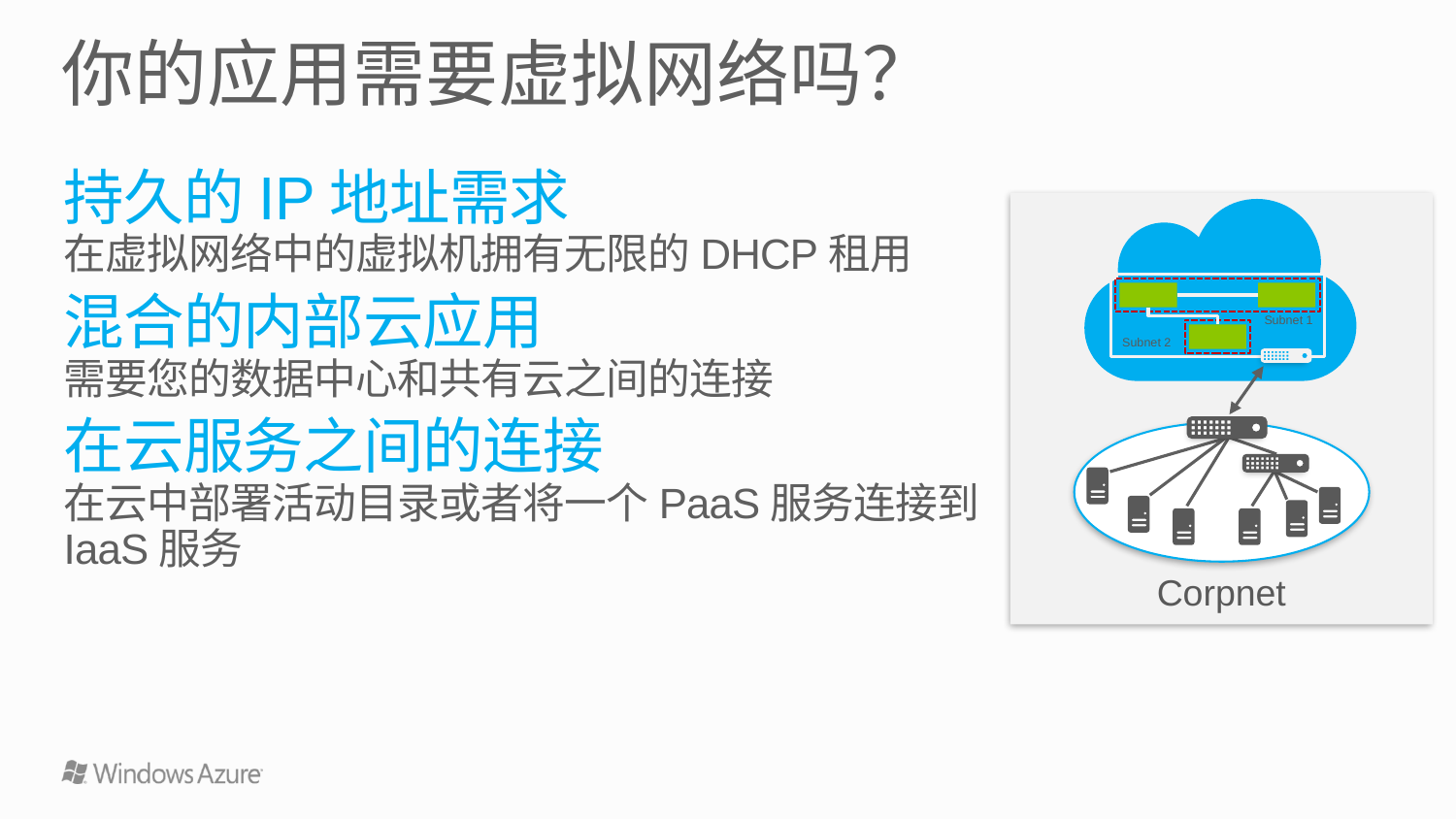

# 你的应用需要虚拟网络吗？
持久的IP地址需求
在虚拟网络中的虚拟机拥有无限的DHCP租用

混合的内部云应用
需要您的数据中心和共有云之间的连接

在云服务之间的连接
在云中部署活动目录或者将一个PaaS服务连接到IaaS服务

Corpnet

Windows Azure

VM 1
VM 2
Subnet 1

ROLE 1
Subnet 2